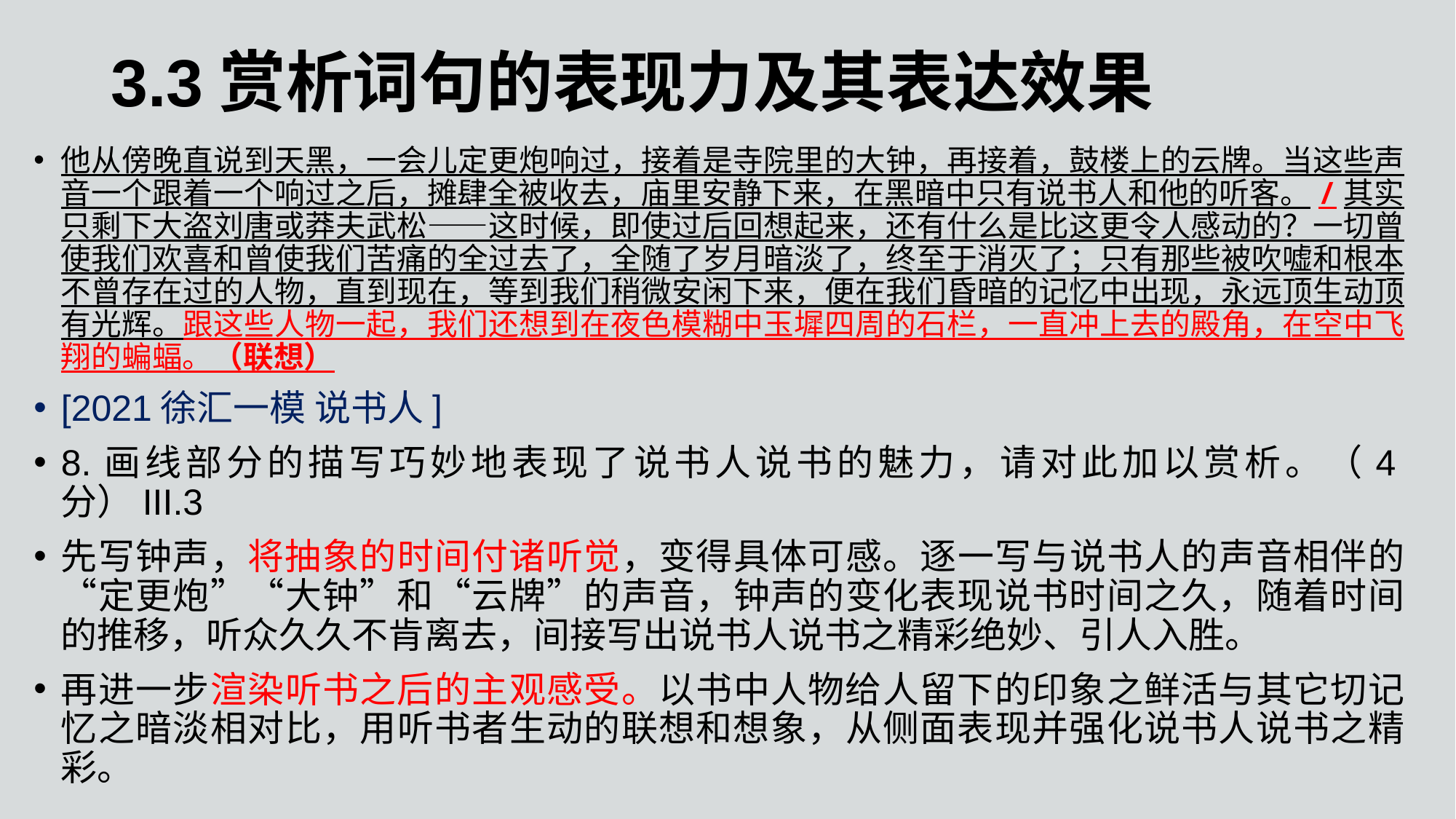

3.3赏析词句的表现力及其表达效果
他从傍晚直说到天黑，一会儿定更炮响过，接着是寺院里的大钟，再接着，鼓楼上的云牌。当这些声音一个跟着一个响过之后，摊肆全被收去，庙里安静下来，在黑暗中只有说书人和他的听客。/其实只剩下大盗刘唐或莽夫武松——这时候，即使过后回想起来，还有什么是比这更令人感动的？一切曾使我们欢喜和曾使我们苦痛的全过去了，全随了岁月暗淡了，终至于消灭了；只有那些被吹嘘和根本不曾存在过的人物，直到现在，等到我们稍微安闲下来，便在我们昏暗的记忆中出现，永远顶生动顶有光辉。跟这些人物一起，我们还想到在夜色模糊中玉墀四周的石栏，一直冲上去的殿角，在空中飞翔的蝙蝠。（联想）
[2021徐汇一模 说书人]
8.画线部分的描写巧妙地表现了说书人说书的魅力，请对此加以赏析。（4分）III.3
先写钟声，将抽象的时间付诸听觉，变得具体可感。逐一写与说书人的声音相伴的“定更炮”“大钟”和“云牌”的声音，钟声的变化表现说书时间之久，随着时间的推移，听众久久不肯离去，间接写出说书人说书之精彩绝妙、引人入胜。
再进一步渲染听书之后的主观感受。以书中人物给人留下的印象之鲜活与其它切记忆之暗淡相对比，用听书者生动的联想和想象，从侧面表现并强化说书人说书之精彩。